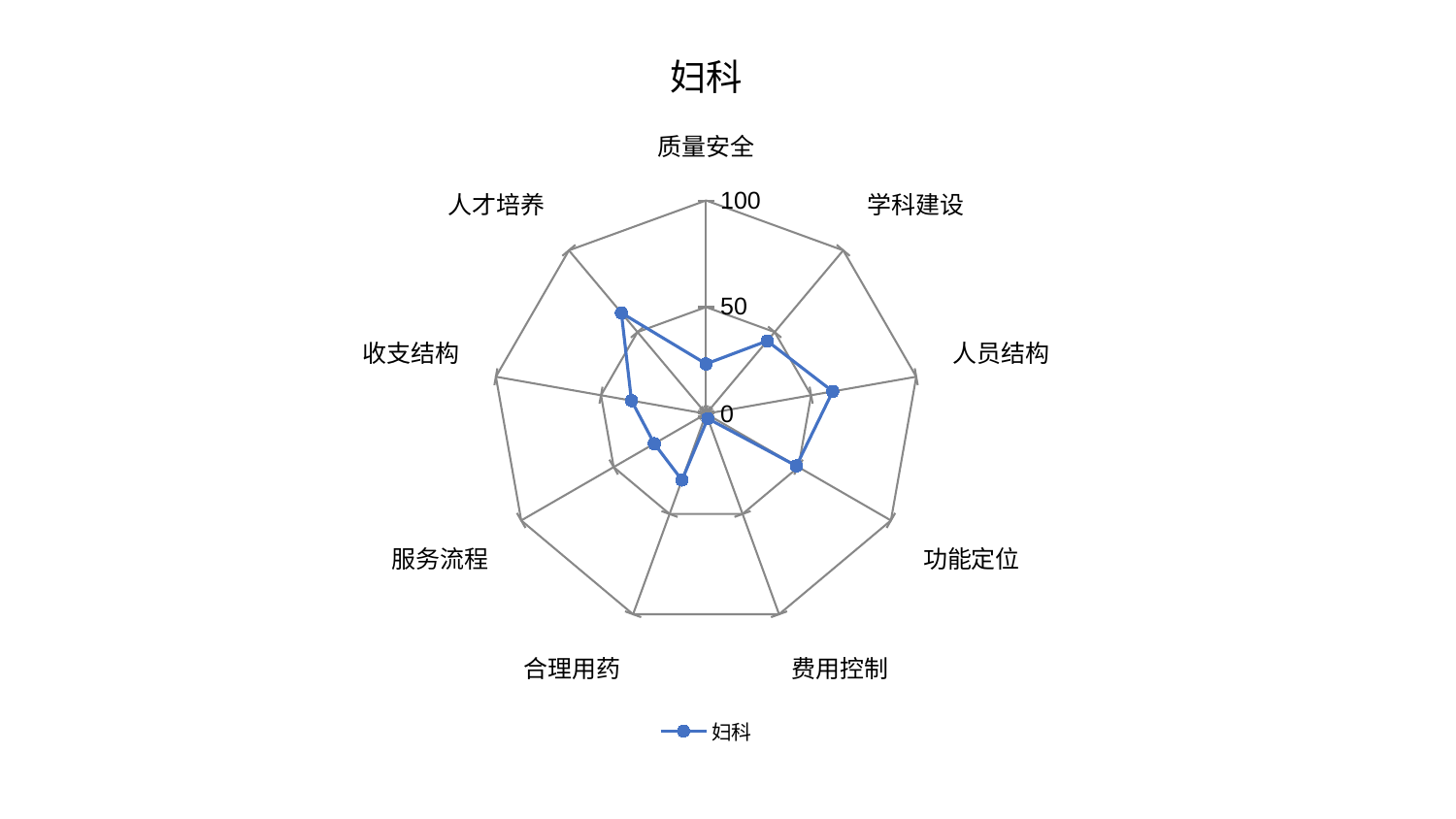

### Chart: 妇科

| Category | 妇科 |
|---|---|
| 质量安全 | 23.395499916373073 |
| 学科建设 | 44.58022861586188 |
| 人员结构 | 60.26321254494362 |
| 功能定位 | 48.87323077606268 |
| 费用控制 | 2.385216068366305 |
| 合理用药 | 33.085566798679494 |
| 服务流程 | 28.04713461107344 |
| 收支结构 | 35.50281341290657 |
| 人才培养 | 61.75484973915243 |
92